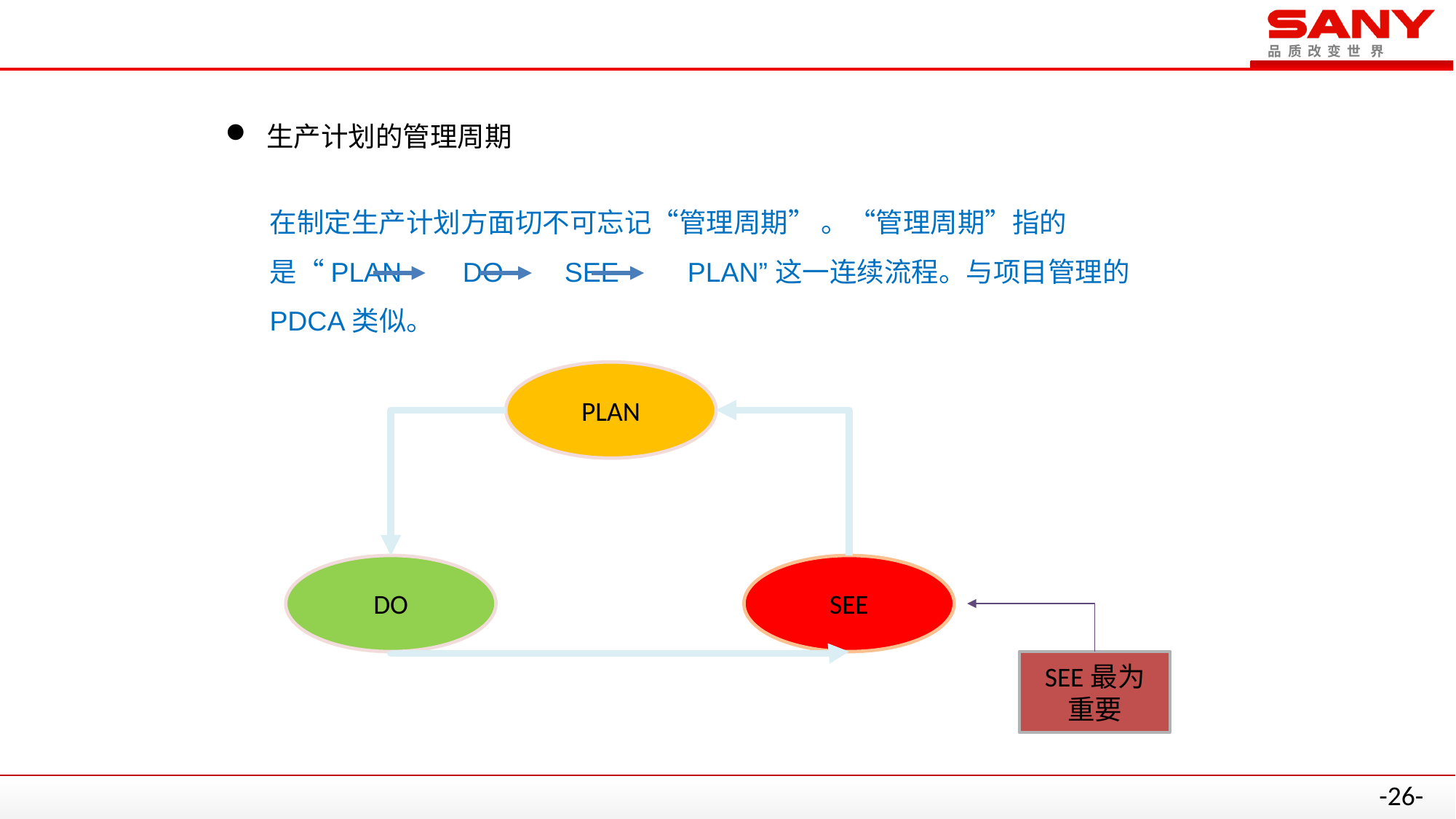

# 2、流程优化-总括（1/4）
生产计划的管理周期
在制定生产计划方面切不可忘记“管理周期” 。“管理周期”指的是“PLAN        DO        SEE         PLAN”这一连续流程。与项目管理的PDCA类似。
PLAN
DO
SEE
SEE最为
重要
26